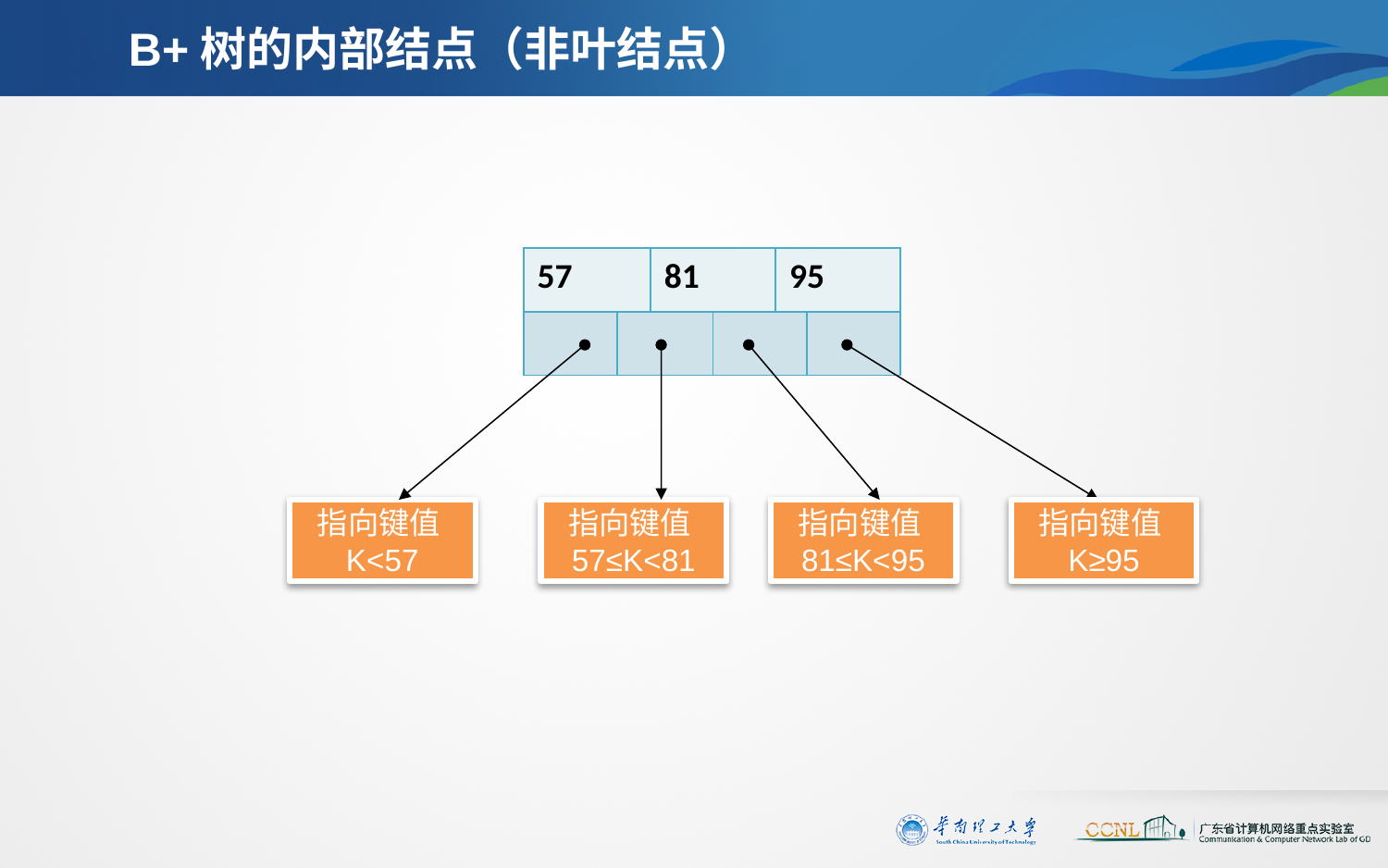

# B+树的内部结点（非叶结点）
| 57 |  | 81 |  | 95 |  |
| --- | --- | --- | --- | --- | --- |
|  |  |  |  |  |  |

指向键值K≥95
指向键值K<57
指向键值57≤K<81
指向键值81≤K<95